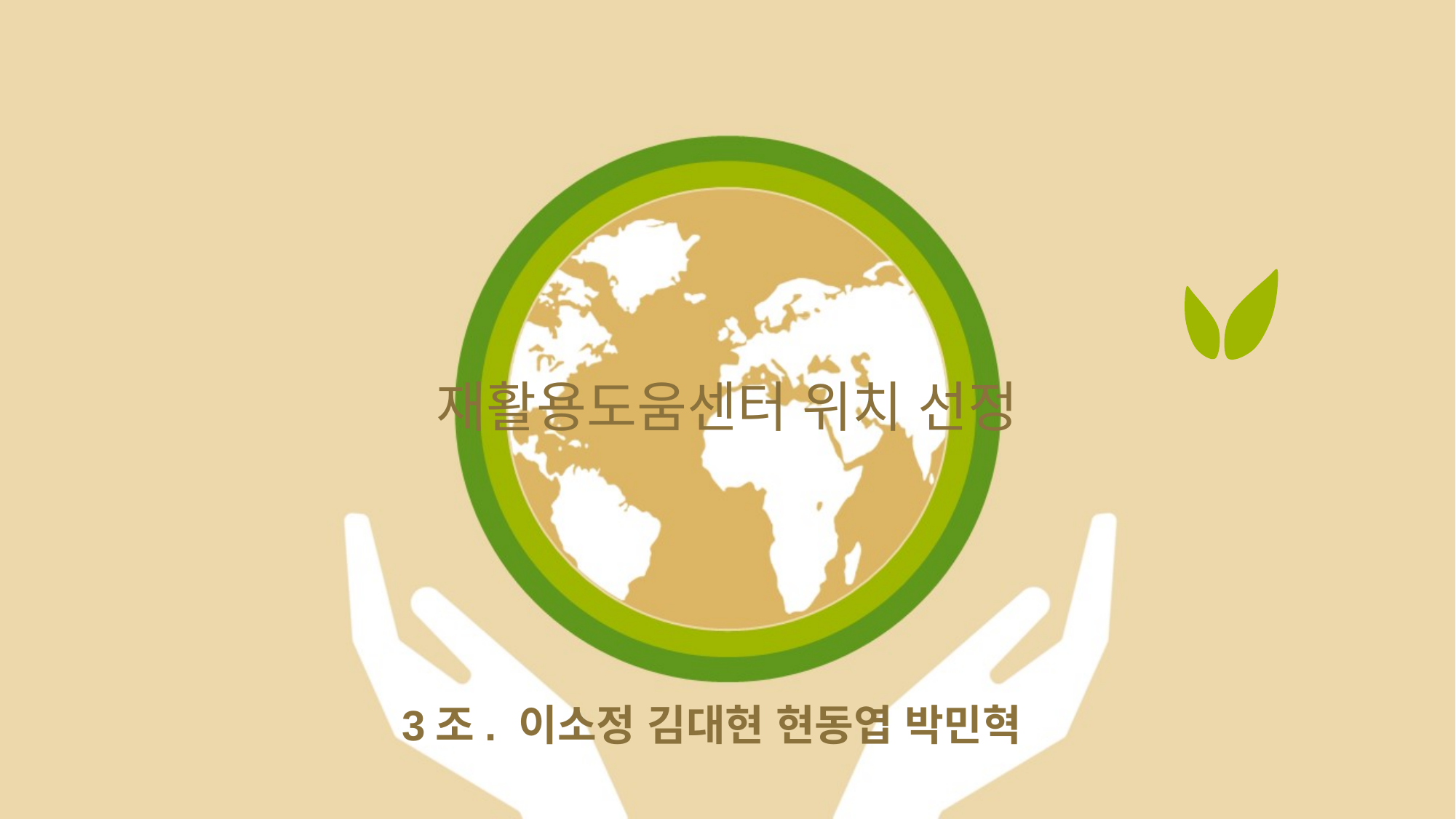

# 재활용도움센터 위치 선정
3조. 이소정 김대현 현동엽 박민혁